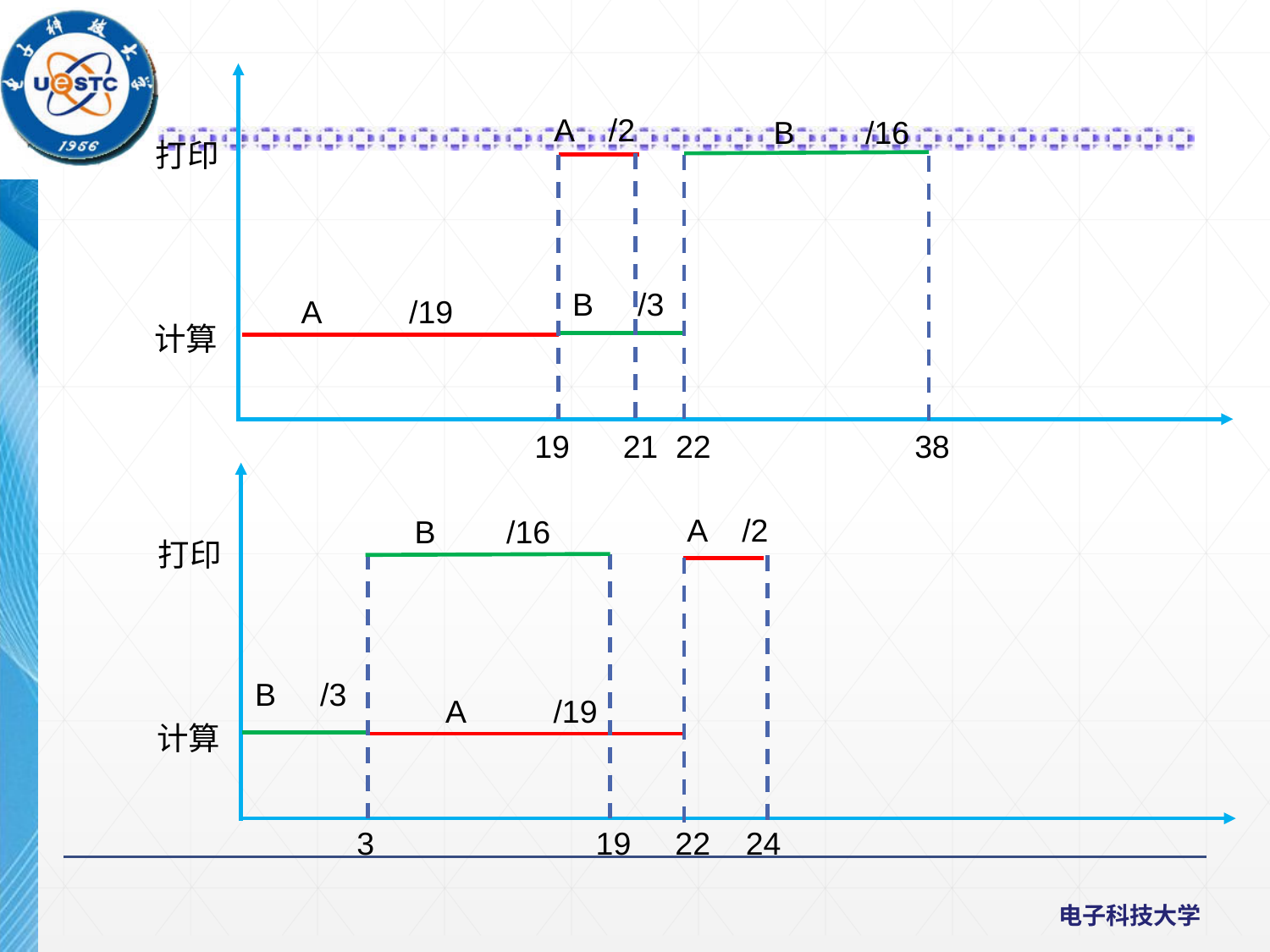

A    /2
B        /16
打印
B     /3
A          /19
计算
  19      21  22                       38
A    /2
B        /16
打印
B     /3
A          /19
计算
   3                         19     22    24